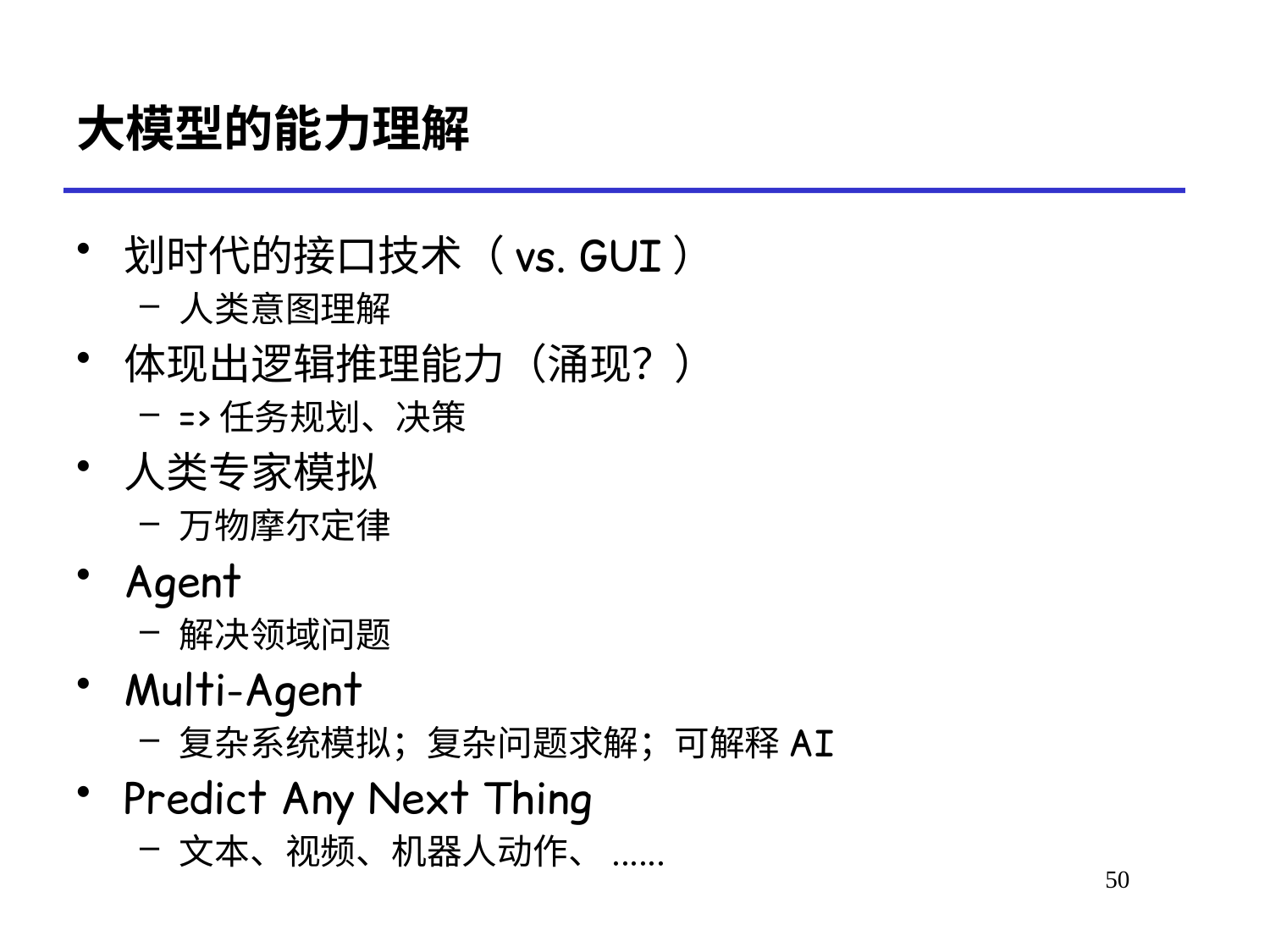

# 大模型的能力理解
划时代的接口技术（vs. GUI）
人类意图理解
体现出逻辑推理能力（涌现？）
=>任务规划、决策
人类专家模拟
万物摩尔定律
Agent
解决领域问题
Multi-Agent
复杂系统模拟；复杂问题求解；可解释AI
Predict Any Next Thing
文本、视频、机器人动作、......
50